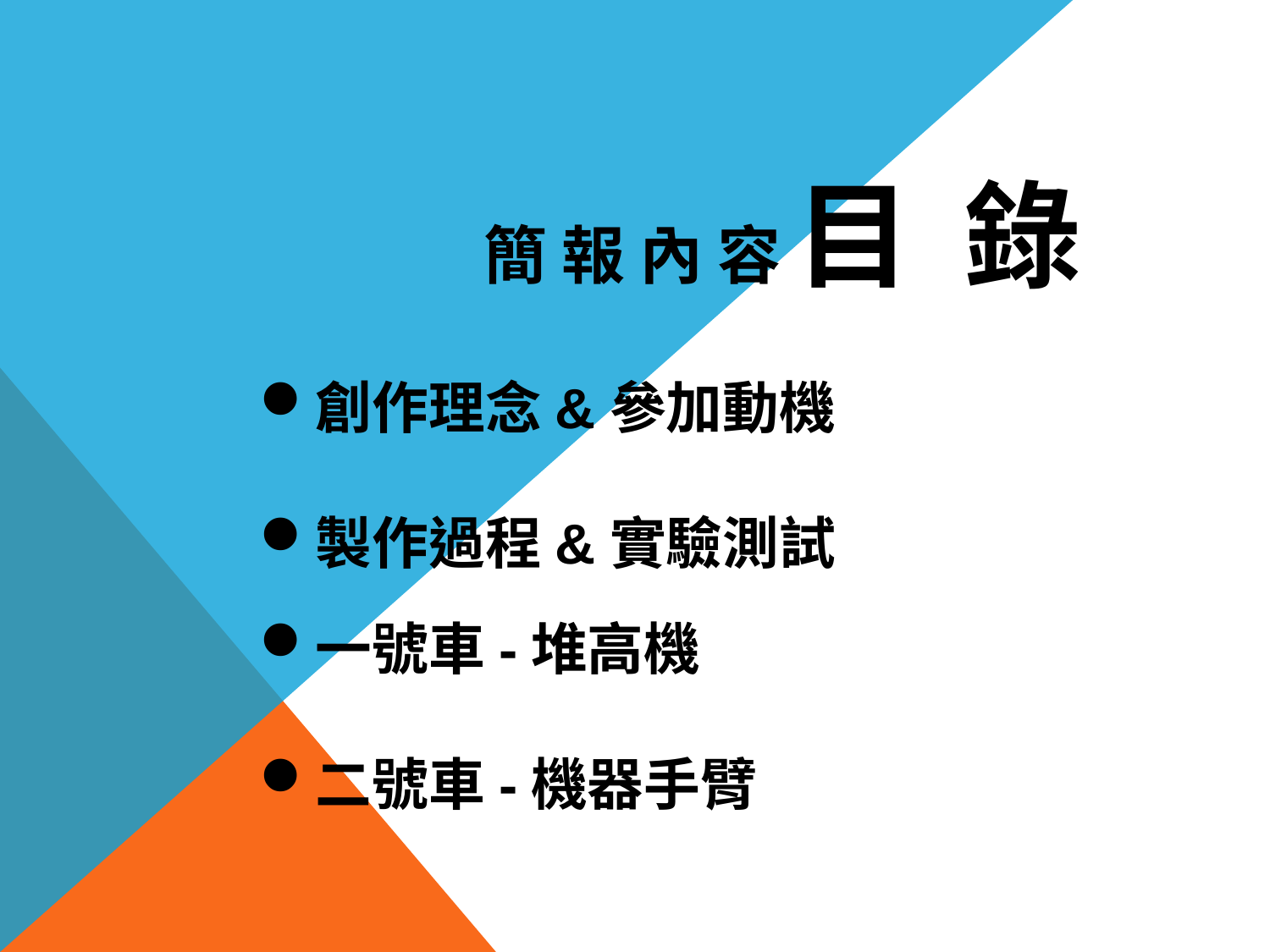

簡 報 內 容 目  錄
創作理念&參加動機

製作過程&實驗測試

一號車-堆高機

二號車-機器手臂